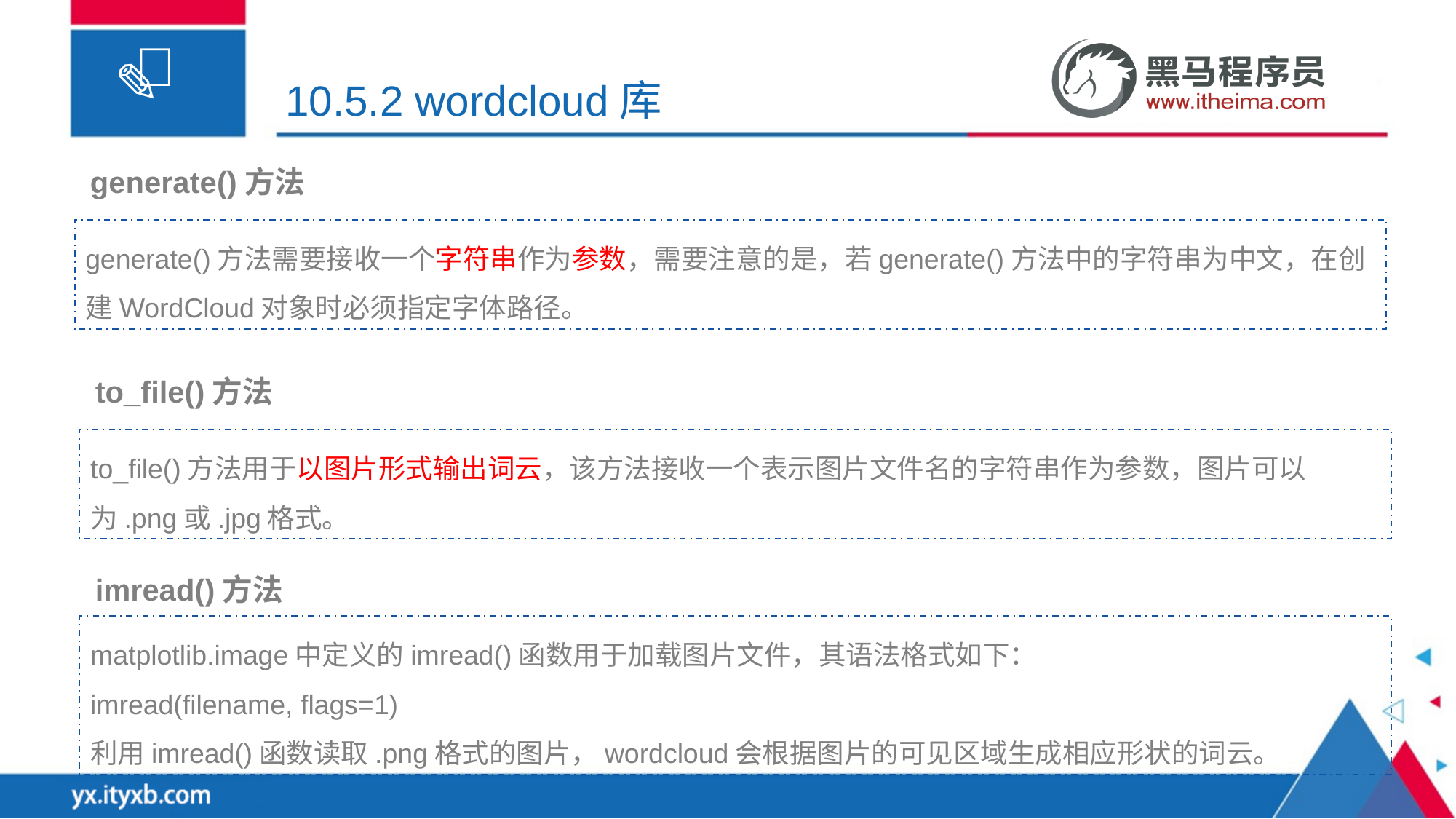

# 10.5.2 wordcloud库
generate()方法
generate()方法需要接收一个字符串作为参数，需要注意的是，若generate()方法中的字符串为中文，在创建WordCloud对象时必须指定字体路径。
to_file()方法
to_file()方法用于以图片形式输出词云，该方法接收一个表示图片文件名的字符串作为参数，图片可以为.png或.jpg格式。
imread()方法
matplotlib.image中定义的imread()函数用于加载图片文件，其语法格式如下：
imread(filename, flags=1)
利用imread()函数读取.png格式的图片，wordcloud会根据图片的可见区域生成相应形状的词云。